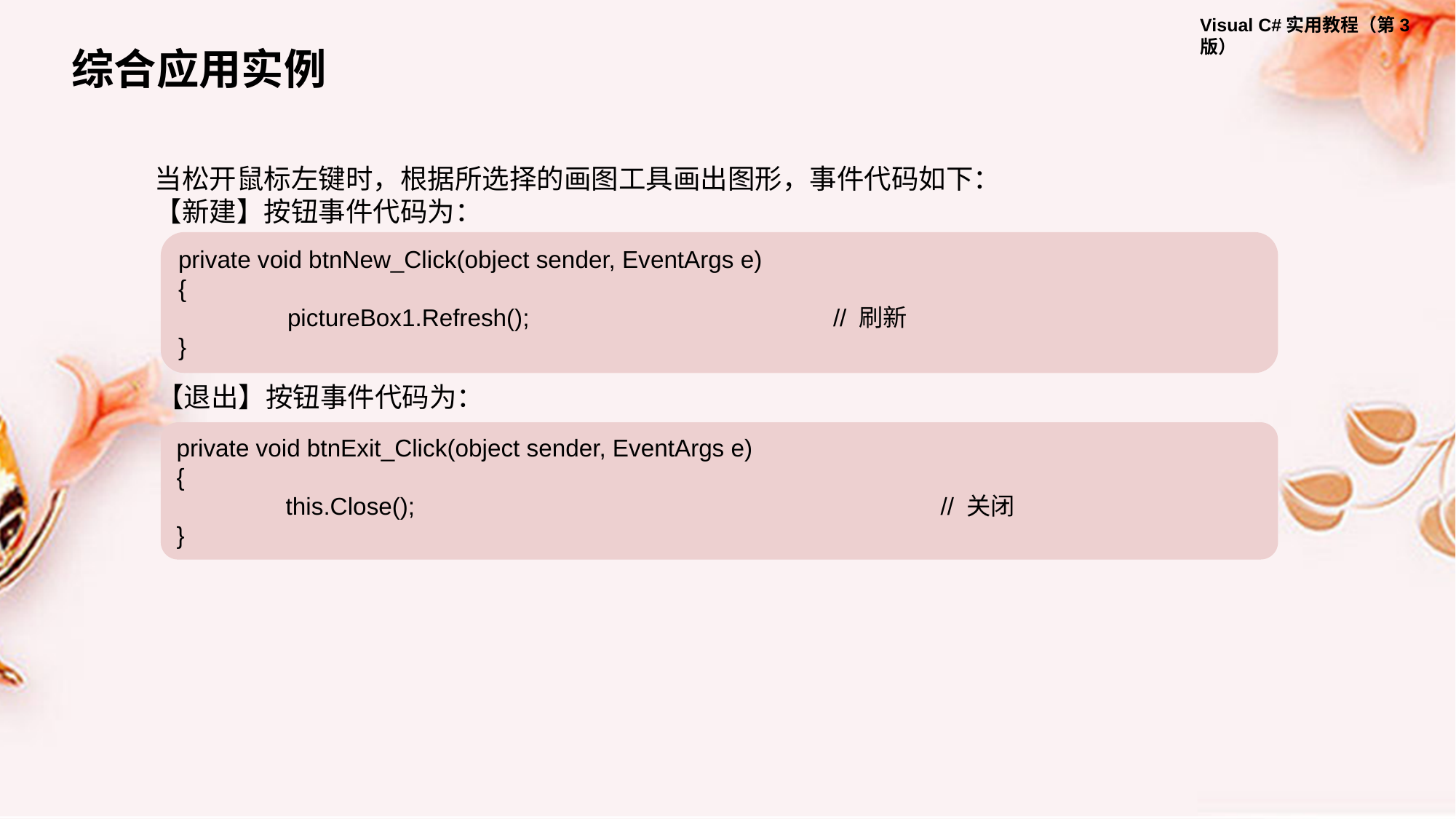

综合应用实例
当松开鼠标左键时，根据所选择的画图工具画出图形，事件代码如下：
【新建】按钮事件代码为：
private void btnNew_Click(object sender, EventArgs e)
{
    	pictureBox1.Refresh();			// 刷新
}
【退出】按钮事件代码为：
private void btnExit_Click(object sender, EventArgs e)
{
   	this.Close();					// 关闭
}